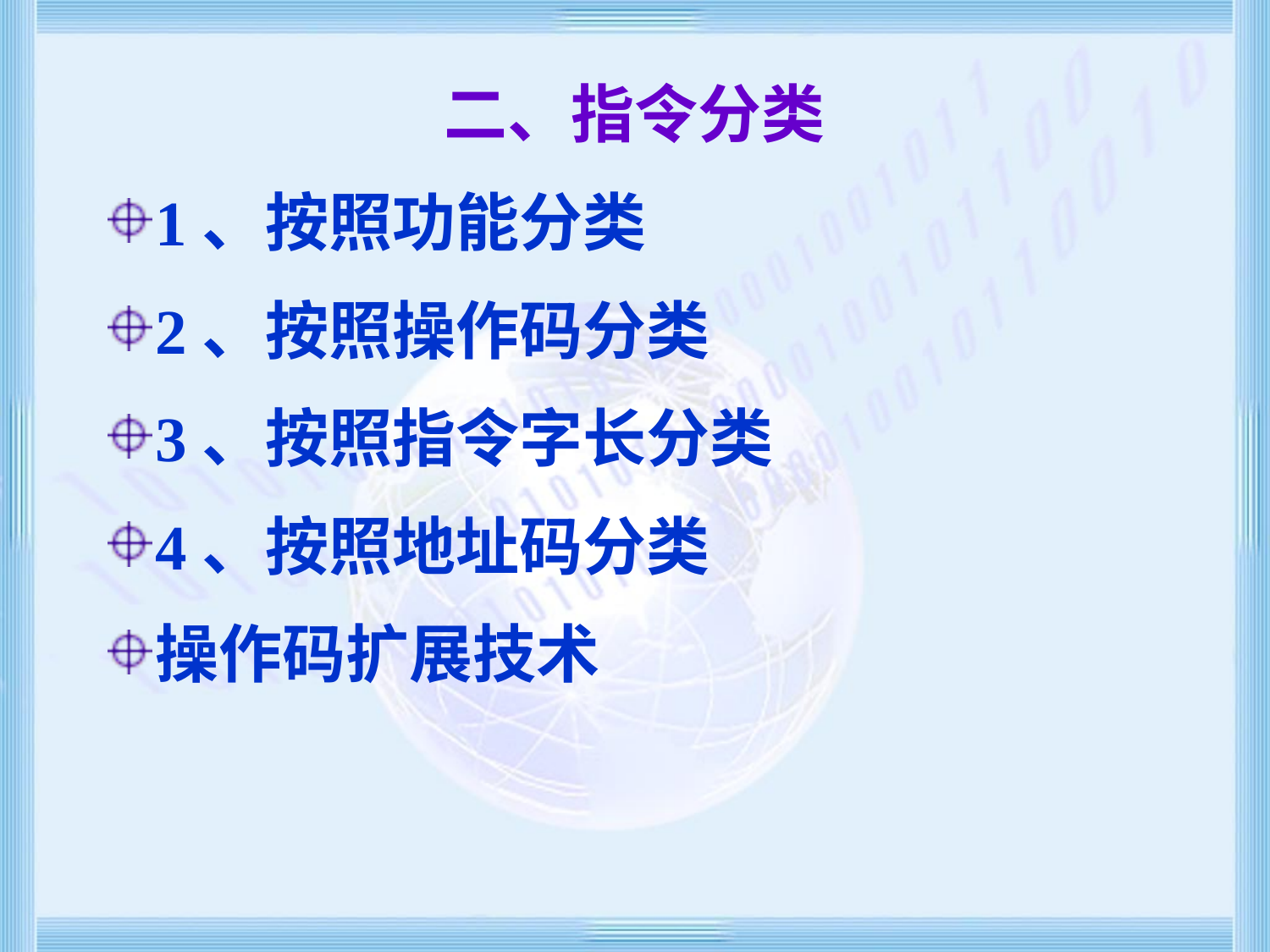

# 二、指令分类
1、按照功能分类
2、按照操作码分类
3、按照指令字长分类
4、按照地址码分类
操作码扩展技术

10